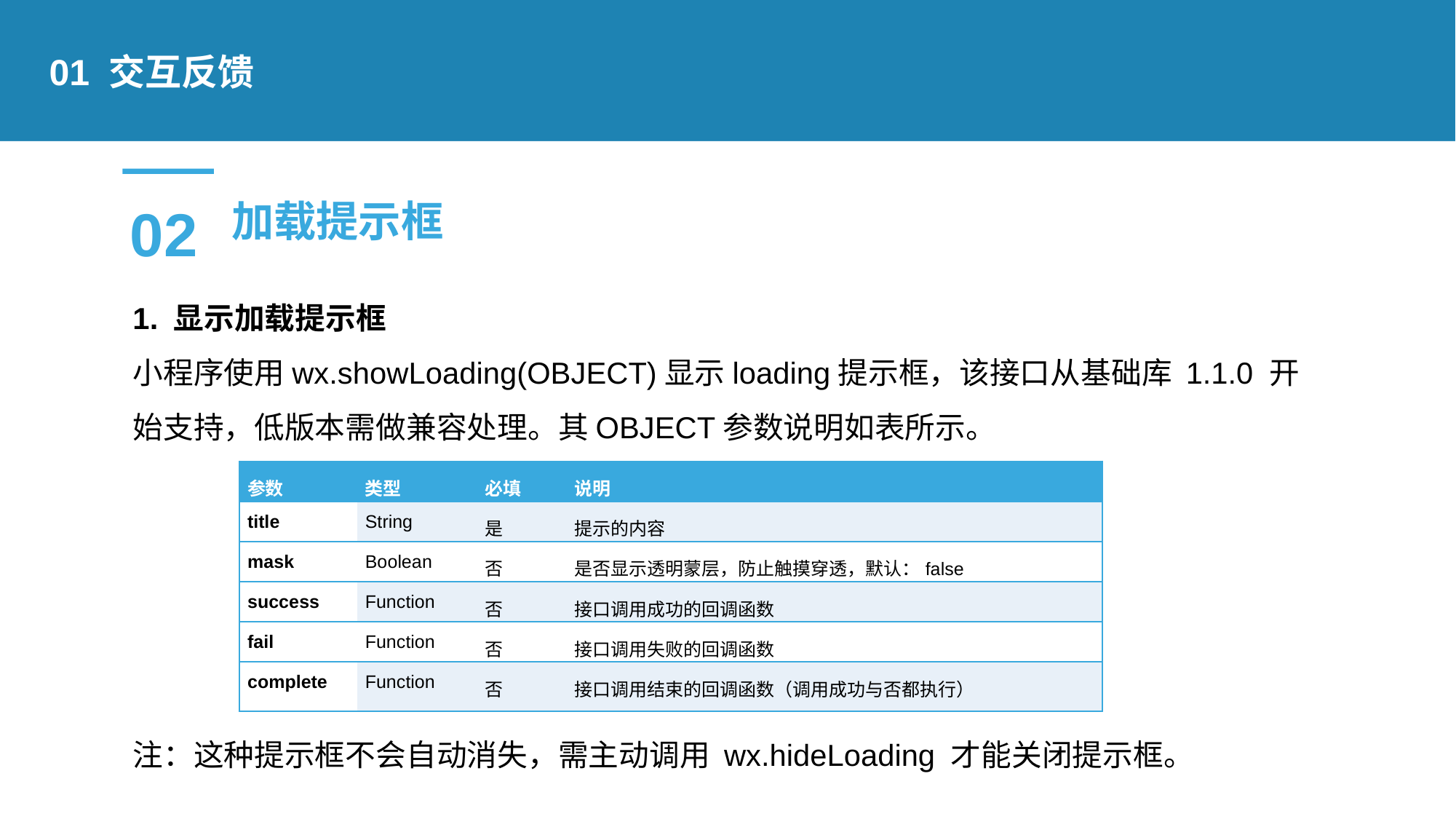

01 交互反馈
02

加载提示框
1. 显示加载提示框
小程序使用wx.showLoading(OBJECT)显示loading提示框，该接口从基础库 1.1.0 开始支持，低版本需做兼容处理。其OBJECT参数说明如表所示。

注：这种提示框不会自动消失，需主动调用 wx.hideLoading 才能关闭提示框。
| 参数 | 类型 | 必填 | 说明 |
| --- | --- | --- | --- |
| title | String | 是 | 提示的内容 |
| mask | Boolean | 否 | 是否显示透明蒙层，防止触摸穿透，默认：false |
| success | Function | 否 | 接口调用成功的回调函数 |
| fail | Function | 否 | 接口调用失败的回调函数 |
| complete | Function | 否 | 接口调用结束的回调函数（调用成功与否都执行） |